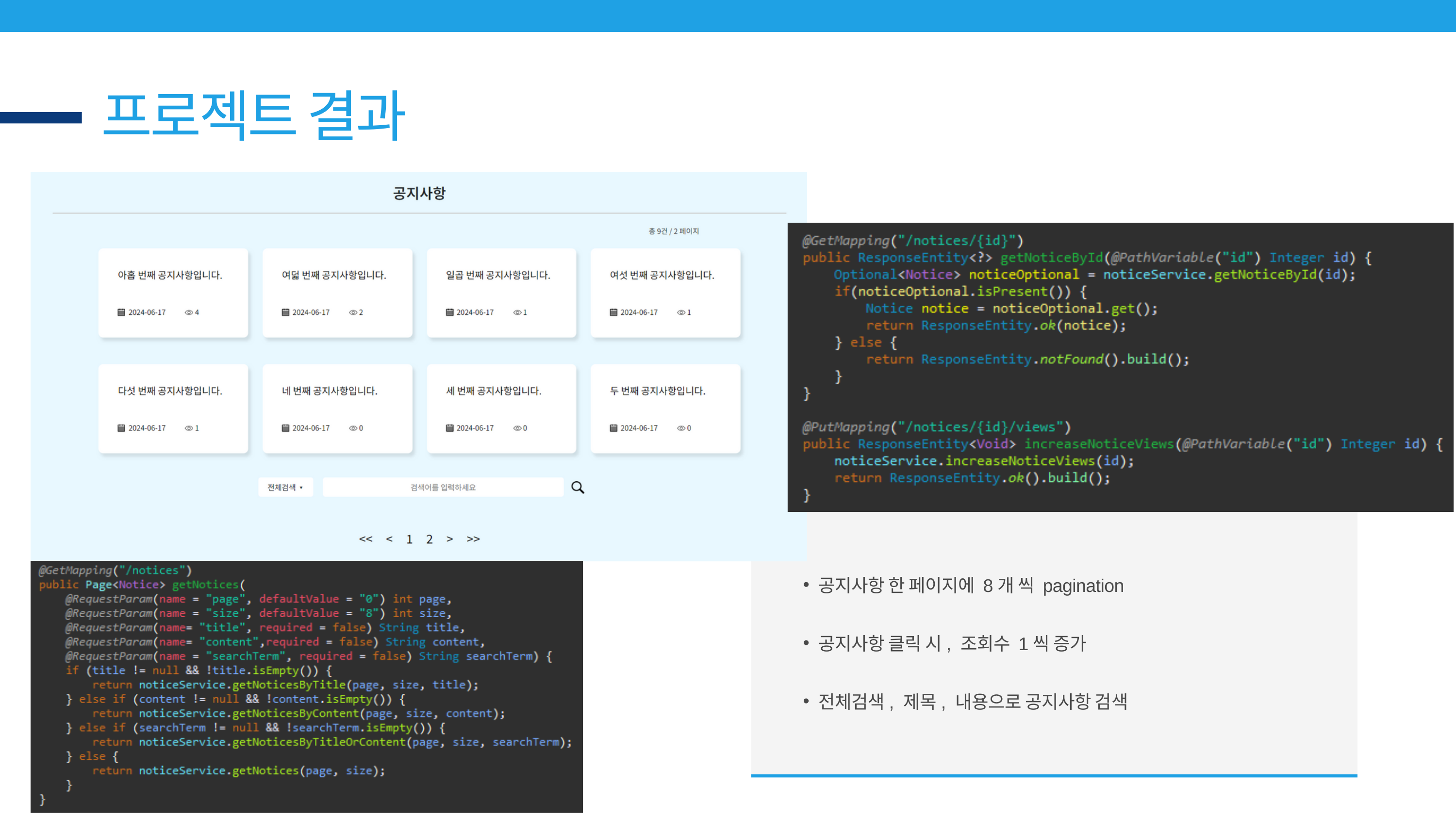

프로젝트 결과

공지사항 한 페이지에 8개 씩 pagination

공지사항 클릭 시, 조회수 1씩 증가

전체검색, 제목, 내용으로 공지사항 검색